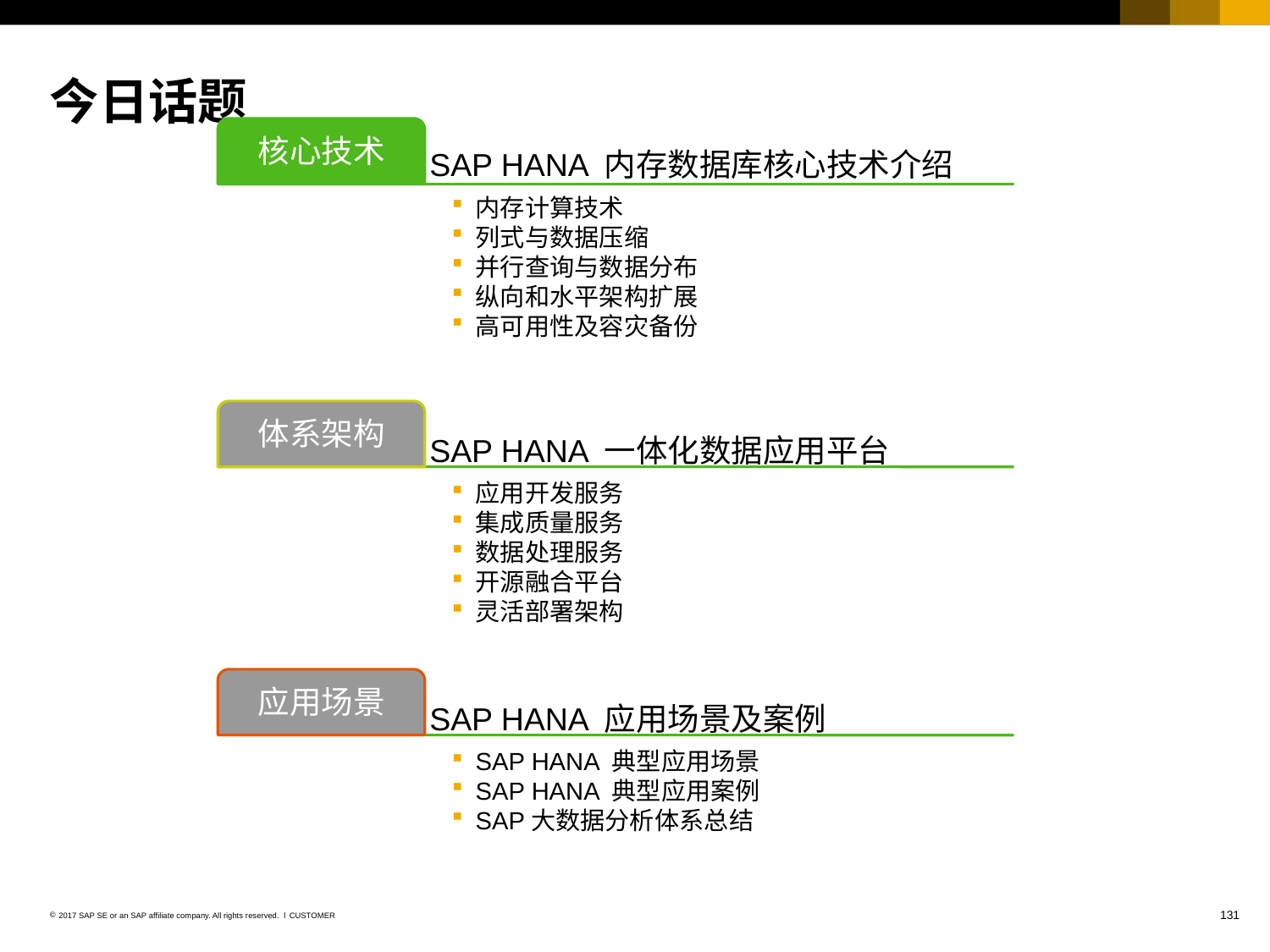

# 今日话题
SAP HANA 内存数据库核心技术介绍
核心技术
内存计算技术
列式与数据压缩
并行查询与数据分布
纵向和水平架构扩展
高可用性及容灾备份

SAP HANA 一体化数据应用平台
体系架构
应用开发服务
集成质量服务
数据处理服务
开源融合平台
灵活部署架构
SAP HANA 应用场景及案例
应用场景
SAP HANA 典型应用场景
SAP HANA 典型应用案例
SAP大数据分析体系总结